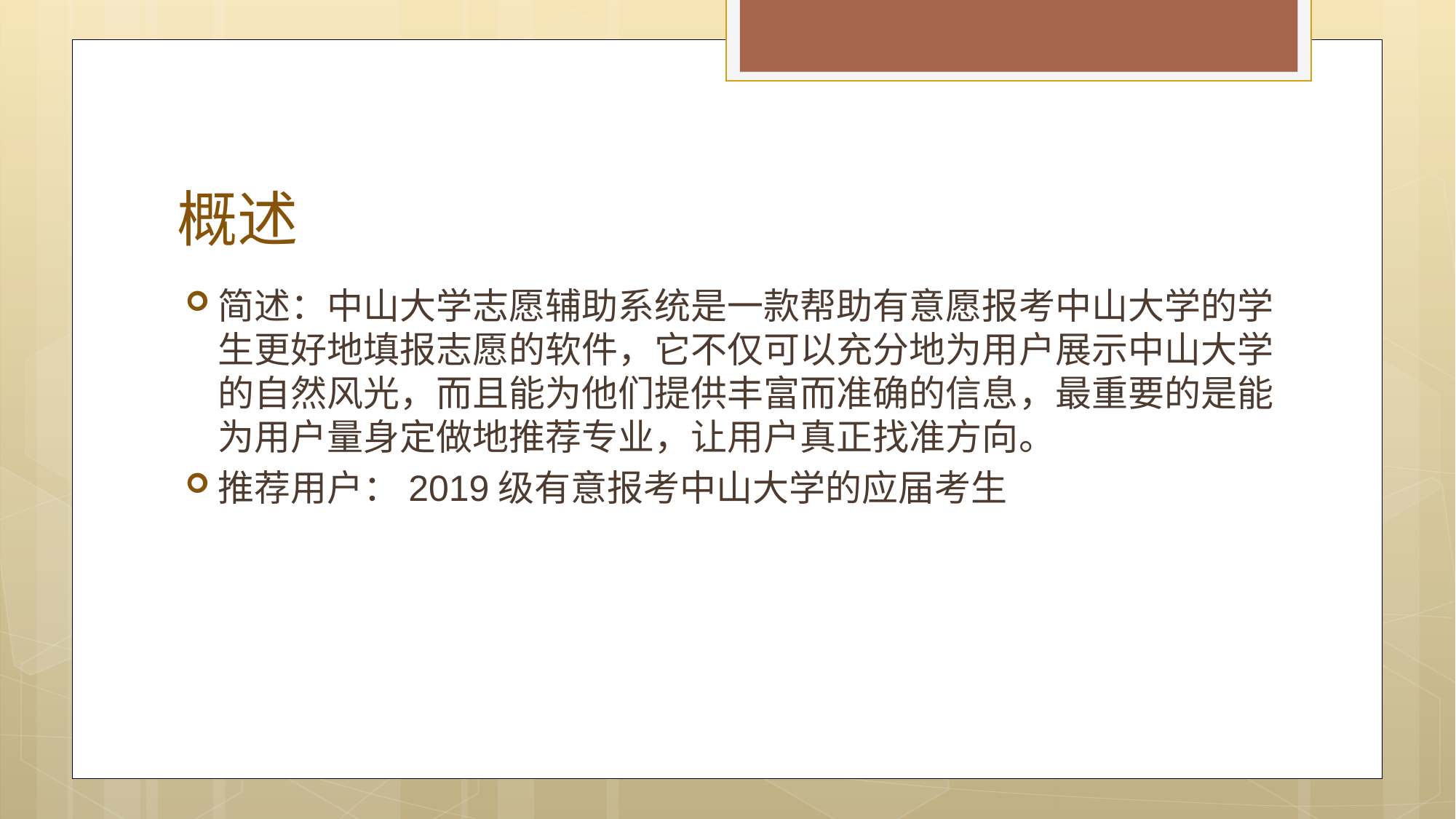

# 概述
简述：中山大学志愿辅助系统是一款帮助有意愿报考中山大学的学生更好地填报志愿的软件，它不仅可以充分地为用户展示中山大学的自然风光，而且能为他们提供丰富而准确的信息，最重要的是能为用户量身定做地推荐专业，让用户真正找准方向。
推荐用户：2019级有意报考中山大学的应届考生